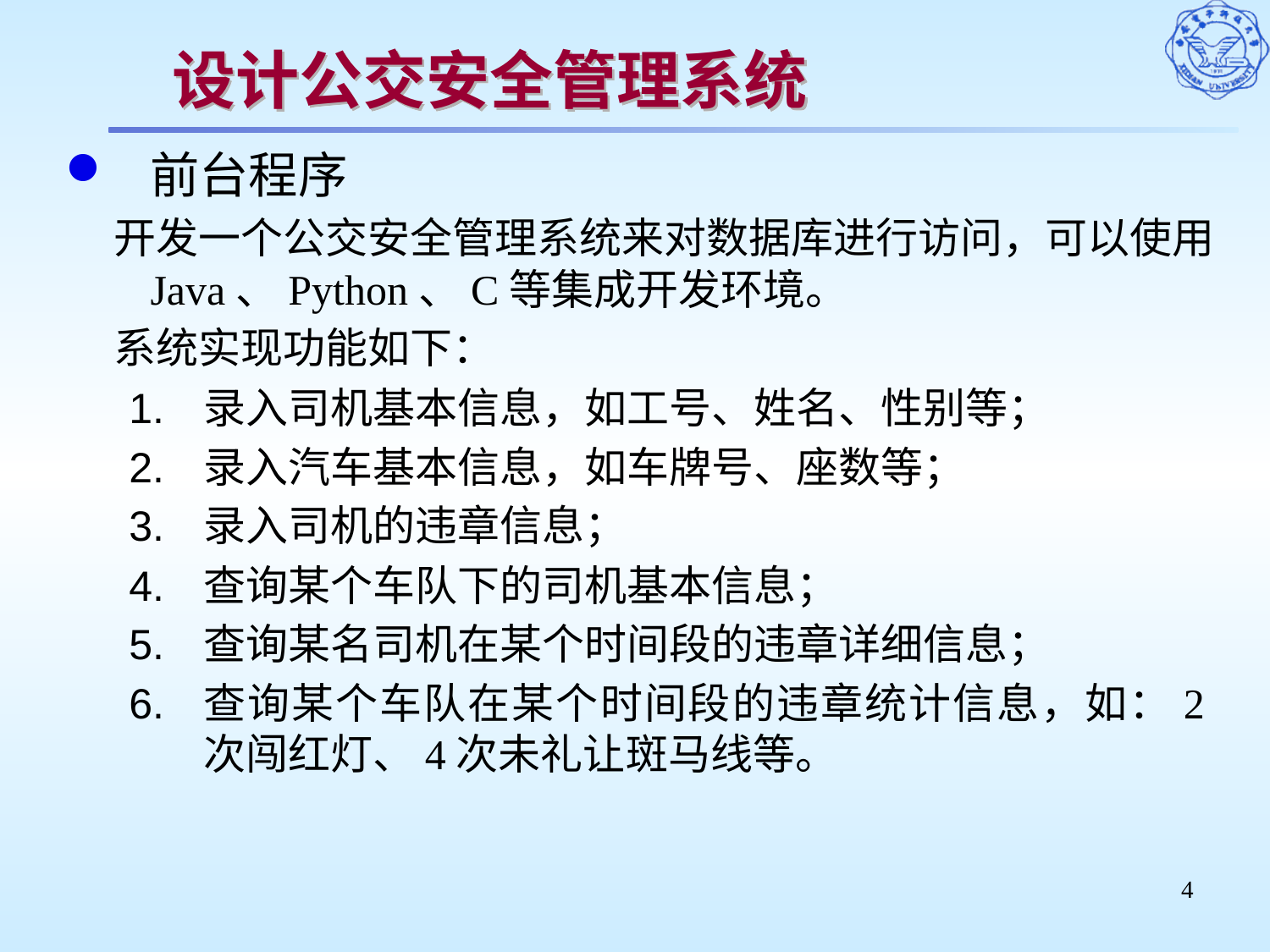

# 设计公交安全管理系统
前台程序
    开发一个公交安全管理系统来对数据库进行访问，可以使用Java、Python、C等集成开发环境。
    系统实现功能如下：
录入司机基本信息，如工号、姓名、性别等；
录入汽车基本信息，如车牌号、座数等；
录入司机的违章信息；
查询某个车队下的司机基本信息；
查询某名司机在某个时间段的违章详细信息；
查询某个车队在某个时间段的违章统计信息，如：2次闯红灯、4次未礼让斑马线等。
4